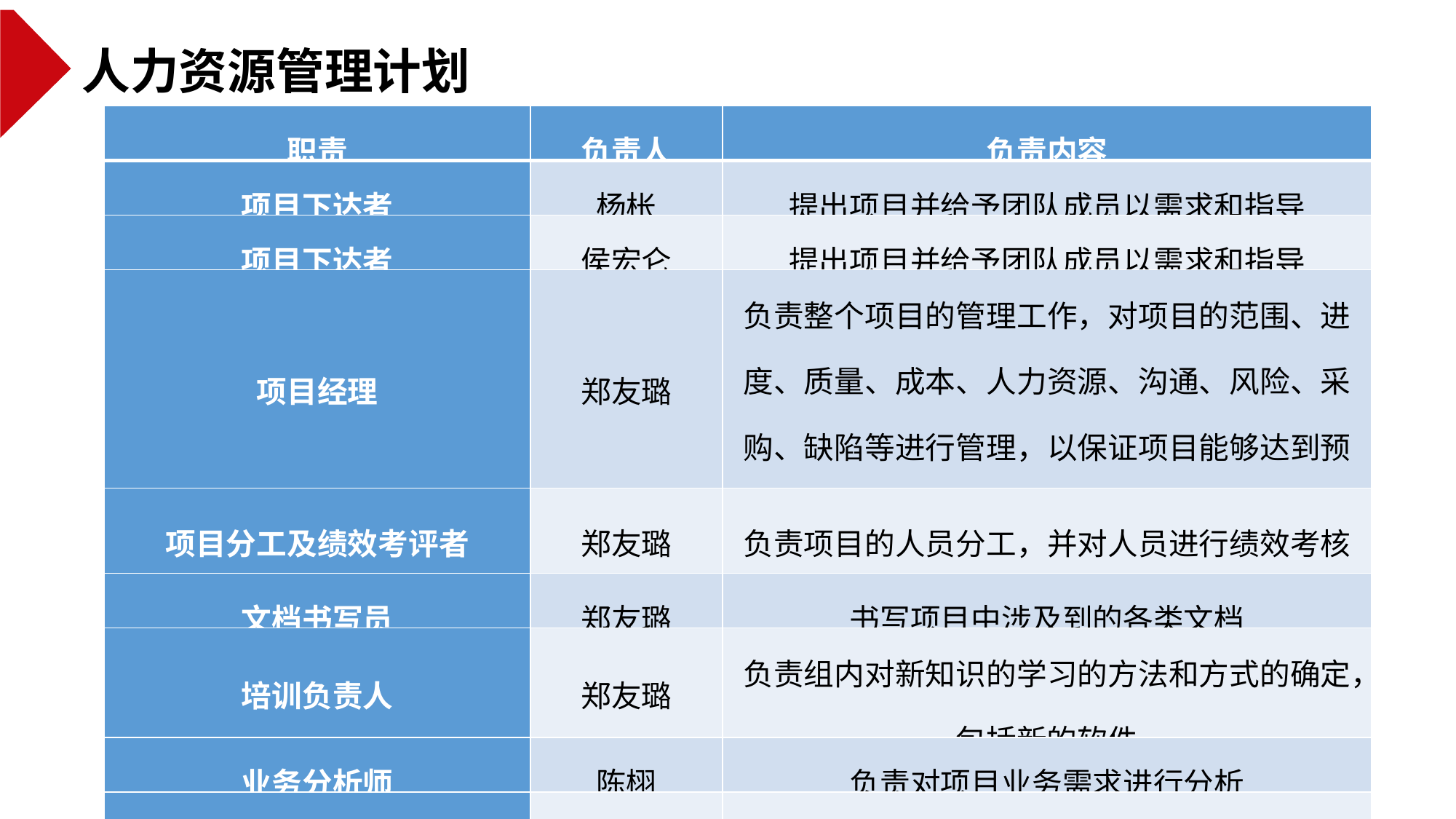

人力资源管理计划
| 职责 | 负责人 | 负责内容 |
| --- | --- | --- |
| 项目下达者 | 杨枨 | 提出项目并给予团队成员以需求和指导 |
| 项目下达者 | 侯宏仑 | 提出项目并给予团队成员以需求和指导 |
| 项目经理 | 郑友璐 | 负责整个项目的管理工作，对项目的范围、进度、质量、成本、人力资源、沟通、风险、采购、缺陷等进行管理，以保证项目能够达到预定目标 |
| 项目分工及绩效考评者 | 郑友璐 | 负责项目的人员分工，并对人员进行绩效考核 |
| 文档书写员 | 郑友璐 | 书写项目中涉及到的各类文档 |
| 培训负责人 | 郑友璐 | 负责组内对新知识的学习的方法和方式的确定，包括新的软件 |
| 业务分析师 | 陈栩 | 负责对项目业务需求进行分析 |
| 用户访谈负责人 | 陈栩 | 负责与项目用户约定访谈时间 |